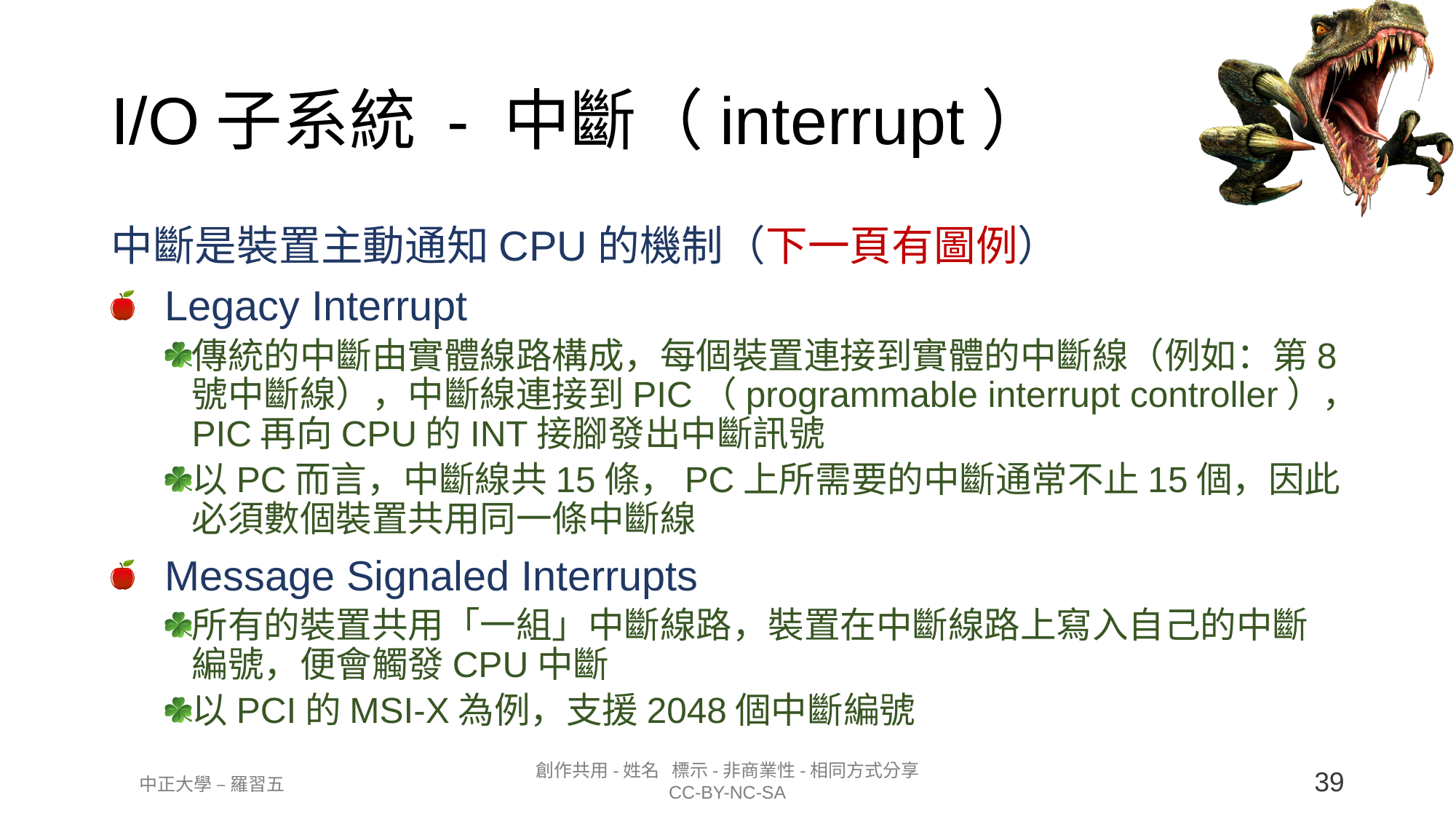

# I/O子系統 - 中斷（interrupt）
中斷是裝置主動通知CPU的機制（下一頁有圖例）
Legacy Interrupt
傳統的中斷由實體線路構成，每個裝置連接到實體的中斷線（例如：第8號中斷線），中斷線連接到PIC（programmable interrupt controller），PIC再向CPU的INT接腳發出中斷訊號
以PC而言，中斷線共15條，PC上所需要的中斷通常不止15個，因此必須數個裝置共用同一條中斷線
Message Signaled Interrupts
所有的裝置共用「一組」中斷線路，裝置在中斷線路上寫入自己的中斷編號，便會觸發CPU中斷
以PCI的MSI-X為例，支援2048個中斷編號